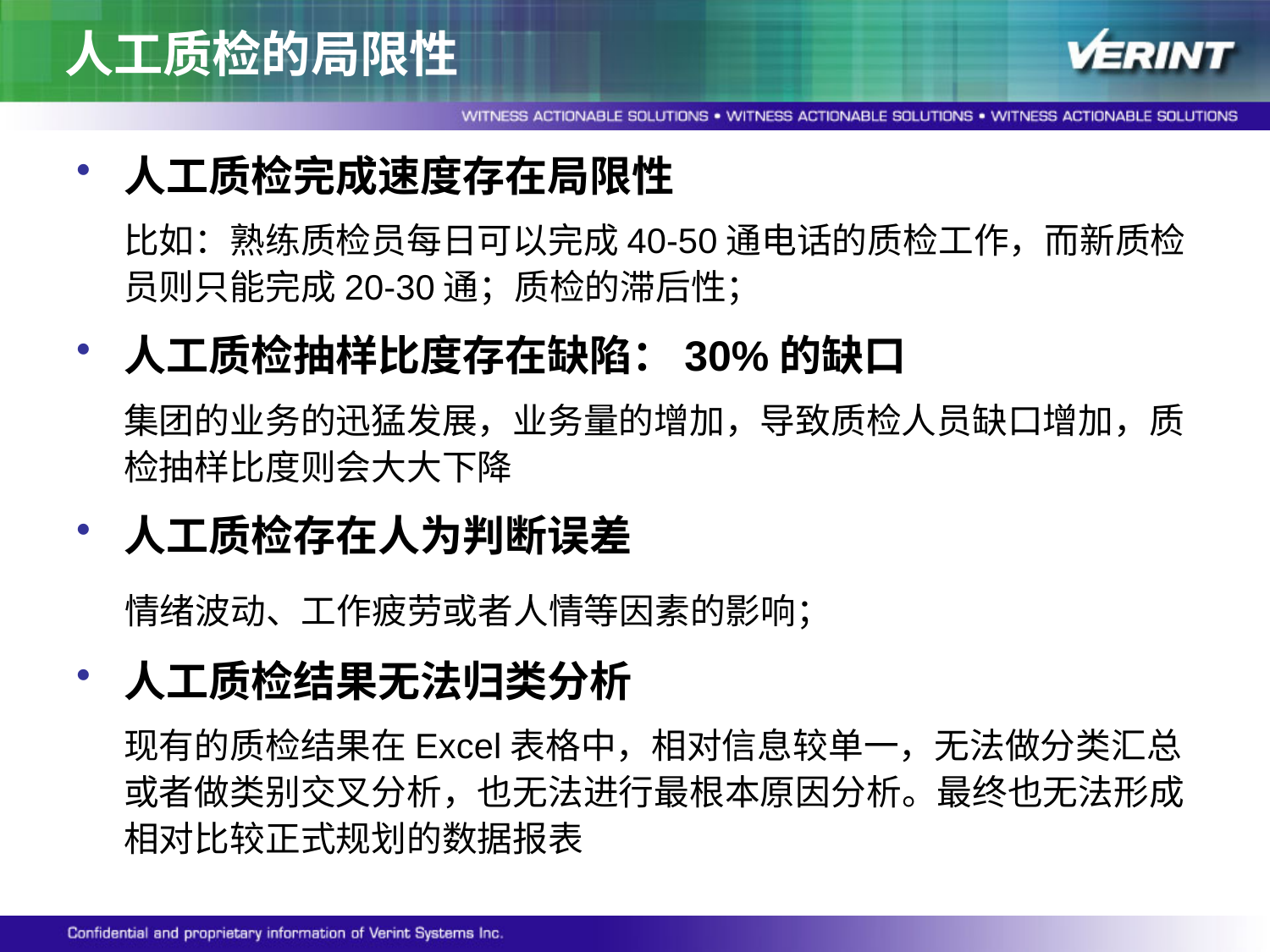

人工质检的局限性
人工质检完成速度存在局限性
     比如：熟练质检员每日可以完成40-50通电话的质检工作，而新质检员则只能完成20-30通；质检的滞后性；
人工质检抽样比度存在缺陷：30%的缺口
     集团的业务的迅猛发展，业务量的增加，导致质检人员缺口增加，质检抽样比度则会大大下降
人工质检存在人为判断误差
    情绪波动、工作疲劳或者人情等因素的影响；
人工质检结果无法归类分析
     现有的质检结果在Excel表格中，相对信息较单一，无法做分类汇总或者做类别交叉分析，也无法进行最根本原因分析。最终也无法形成相对比较正式规划的数据报表